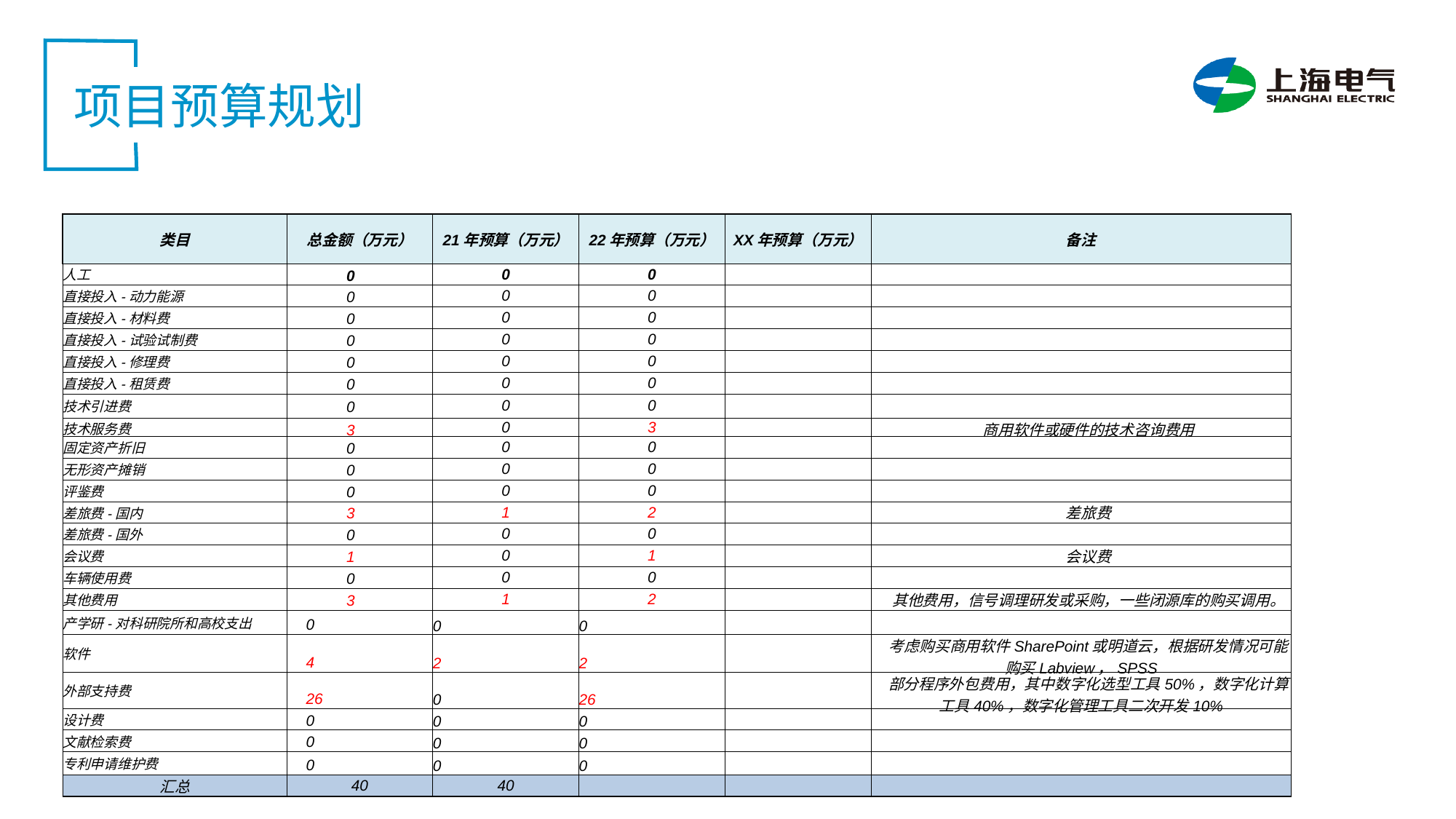

项目预算规划
| 类目 | 总金额（万元） | 21年预算（万元） | 22年预算（万元） | XX年预算（万元） | 备注 |
| --- | --- | --- | --- | --- | --- |
| 人工 | 0 | 0 | 0 |  |  |
| 直接投入-动力能源 | 0 | 0 | 0 |  |  |
| 直接投入-材料费 | 0 | 0 | 0 |  |  |
| 直接投入-试验试制费 | 0 | 0 | 0 |  |  |
| 直接投入-修理费 | 0 | 0 | 0 |  |  |
| 直接投入-租赁费 | 0 | 0 | 0 |  |  |
| 技术引进费 | 0 | 0 | 0 |  |  |
| 技术服务费 | 3 | 0 | 3 |  | 商用软件或硬件的技术咨询费用 |
| 固定资产折旧 | 0 | 0 | 0 |  |  |
| 无形资产摊销 | 0 | 0 | 0 |  |  |
| 评鉴费 | 0 | 0 | 0 |  |  |
| 差旅费-国内 | 3 | 1 | 2 |  | 差旅费 |
| 差旅费-国外 | 0 | 0 | 0 |  |  |
| 会议费 | 1 | 0 | 1 |  | 会议费 |
| 车辆使用费 | 0 | 0 | 0 |  |  |
| 其他费用 | 3 | 1 | 2 |  | 其他费用，信号调理研发或采购，一些闭源库的购买调用。 |
| 产学研-对科研院所和高校支出 | 0 | 0 | 0 |  |  |
| 软件 | 4 | 2 | 2 |  | 考虑购买商用软件SharePoint或明道云，根据研发情况可能购买Labview，SPSS |
| 外部支持费 | 26 | 0 | 26 |  | 部分程序外包费用，其中数字化选型工具50%，数字化计算工具40%，数字化管理工具二次开发10% |
| 设计费 | 0 | 0 | 0 |  |  |
| 文献检索费 | 0 | 0 | 0 |  |  |
| 专利申请维护费 | 0 | 0 | 0 |  |  |
| 汇总 | 40 | 40 |  |  |  |